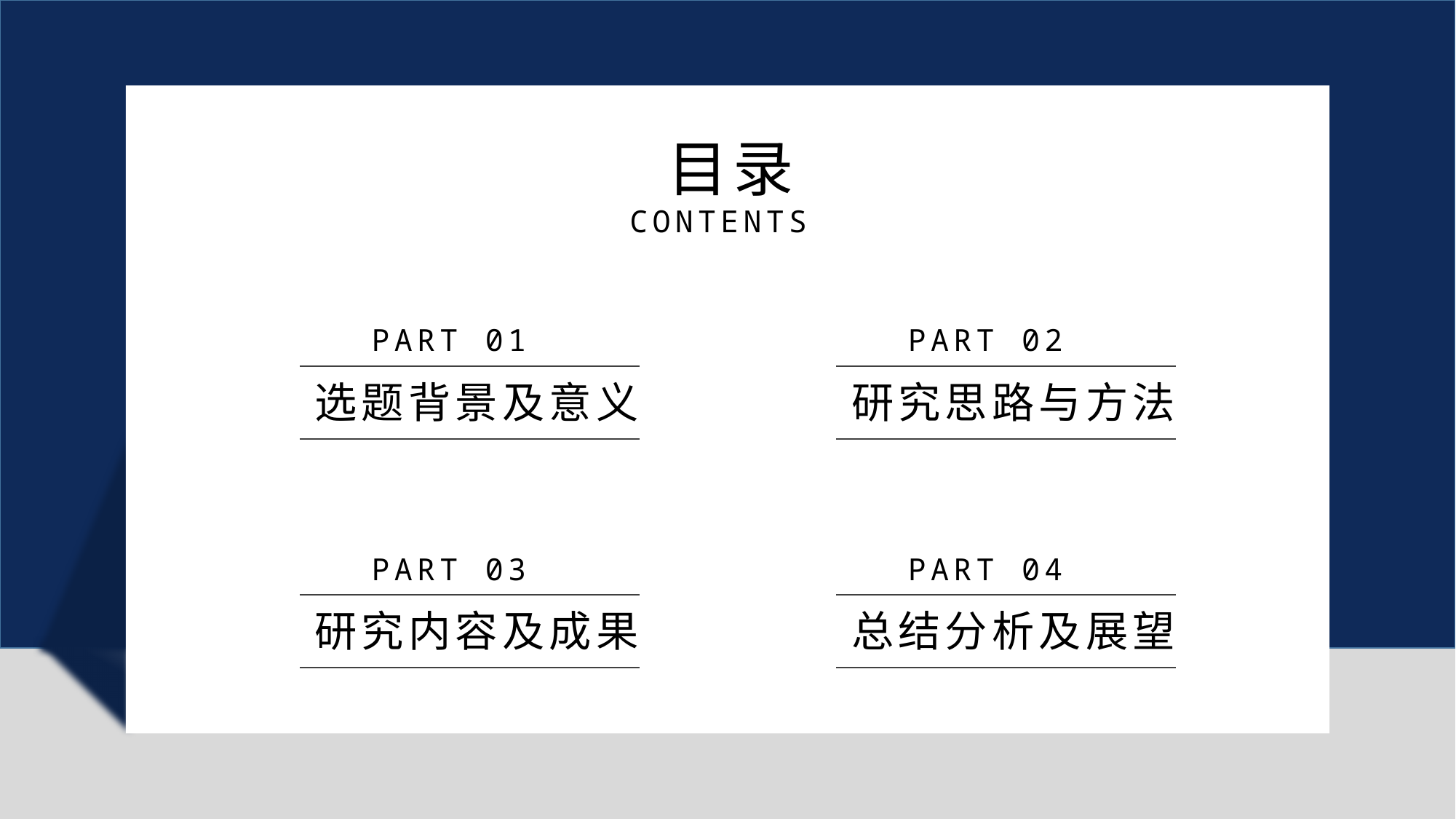

目录
CONTENTS
PART 01
选题背景及意义
PART 02
研究思路与方法

PART 03
研究内容及成果
PART 04
总结分析及展望